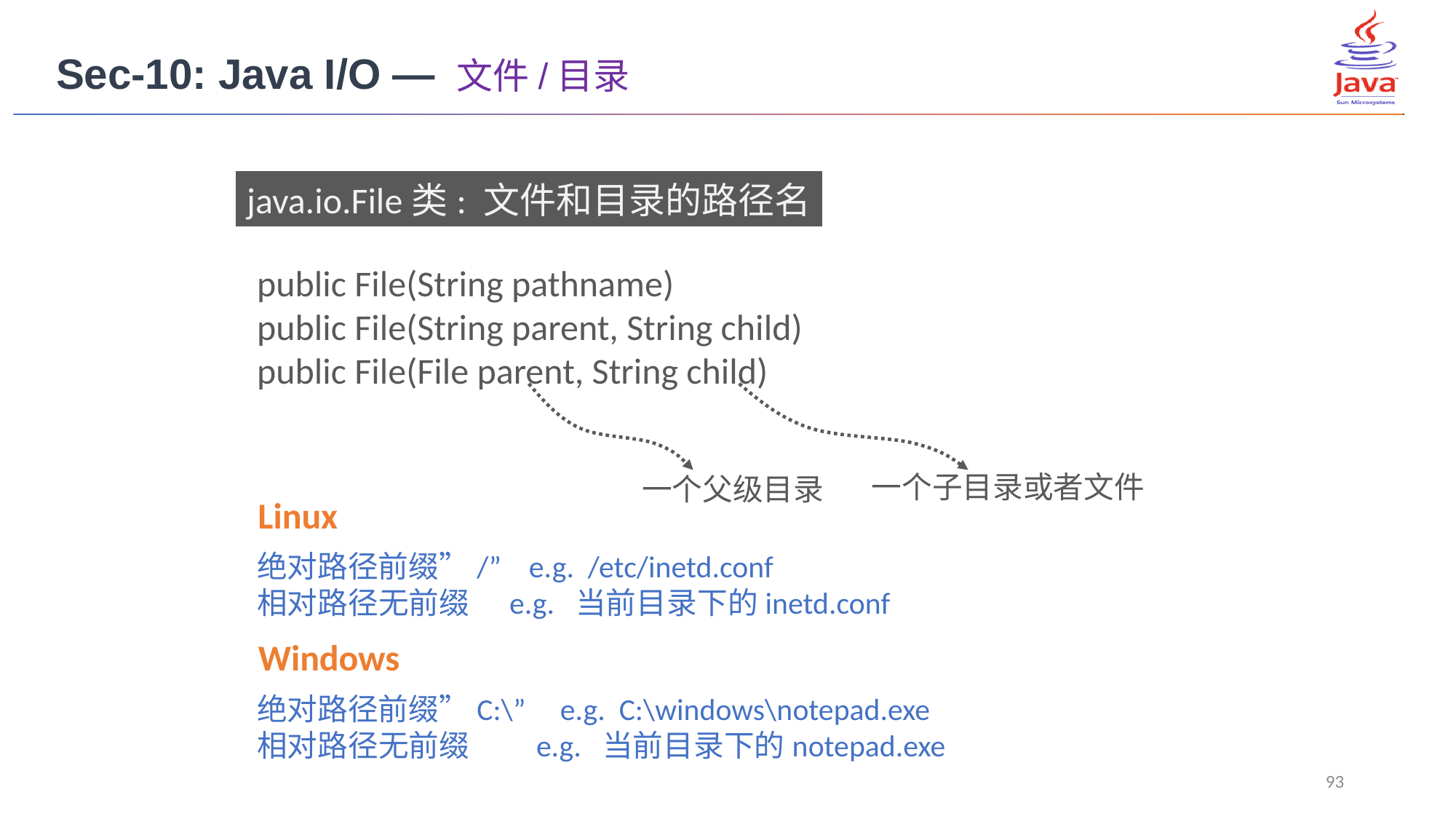

Sec-10: Java I/O — 文件/目录
java.io.File类: 文件和目录的路径名
public File(String pathname)
public File(String parent, String child)
public File(File parent, String child)

一个子目录或者文件
一个父级目录
Linux
绝对路径前缀”/”    e.g.  /etc/inetd.conf
相对路径无前缀	    e.g.  当前目录下的inetd.conf
Windows
绝对路径前缀”C:\”     e.g.  C:\windows\notepad.exe
相对路径无前缀	        e.g.  当前目录下的notepad.exe
93